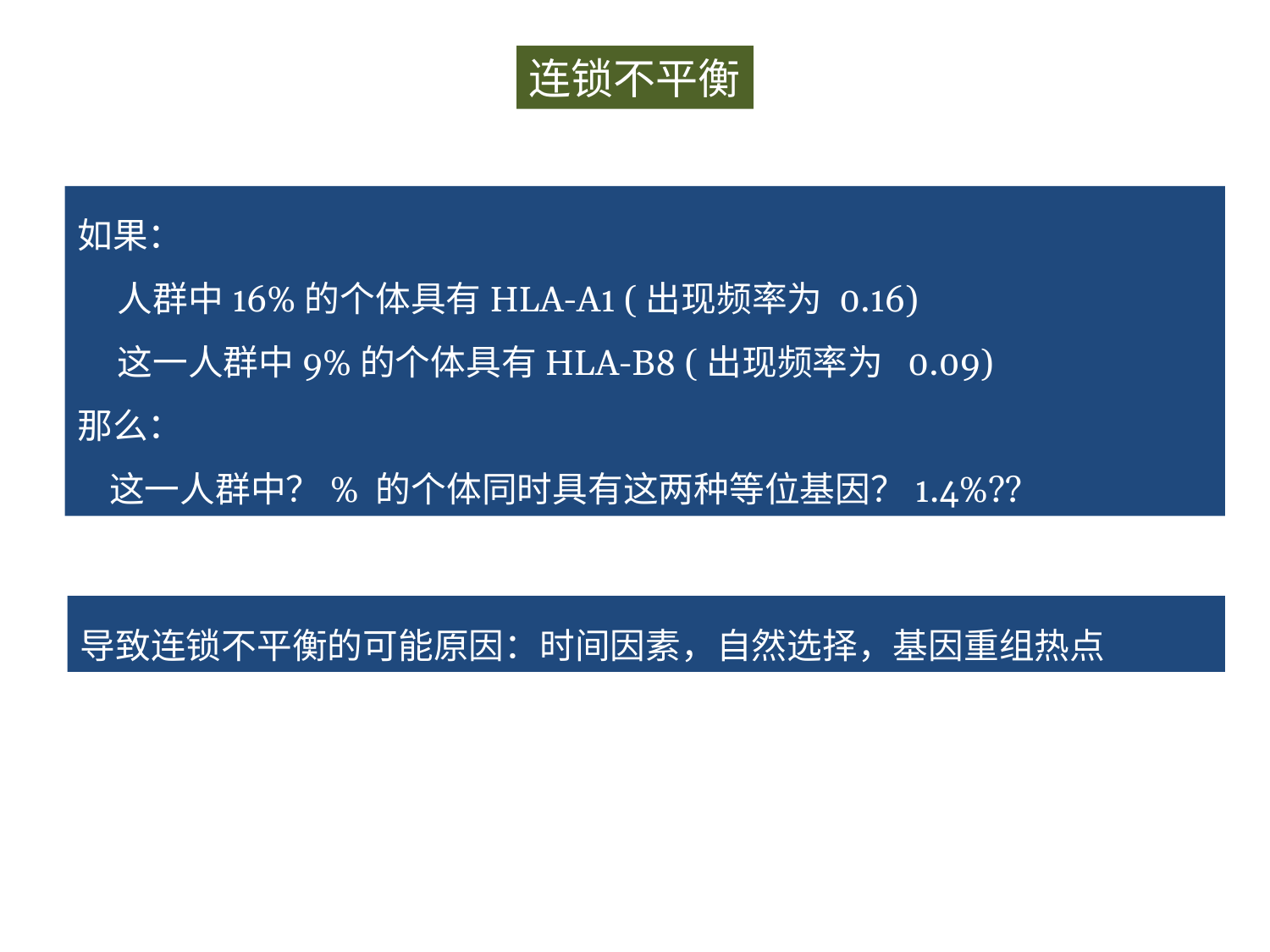

连锁不平衡
如果：
    人群中16%的个体具有HLA-A1 (出现频率为 0.16)
    这一人群中9%的个体具有HLA-B8 (出现频率为  0.09)
那么：
   这一人群中？% 的个体同时具有这两种等位基因？1.4%??
导致连锁不平衡的可能原因：时间因素，自然选择，基因重组热点